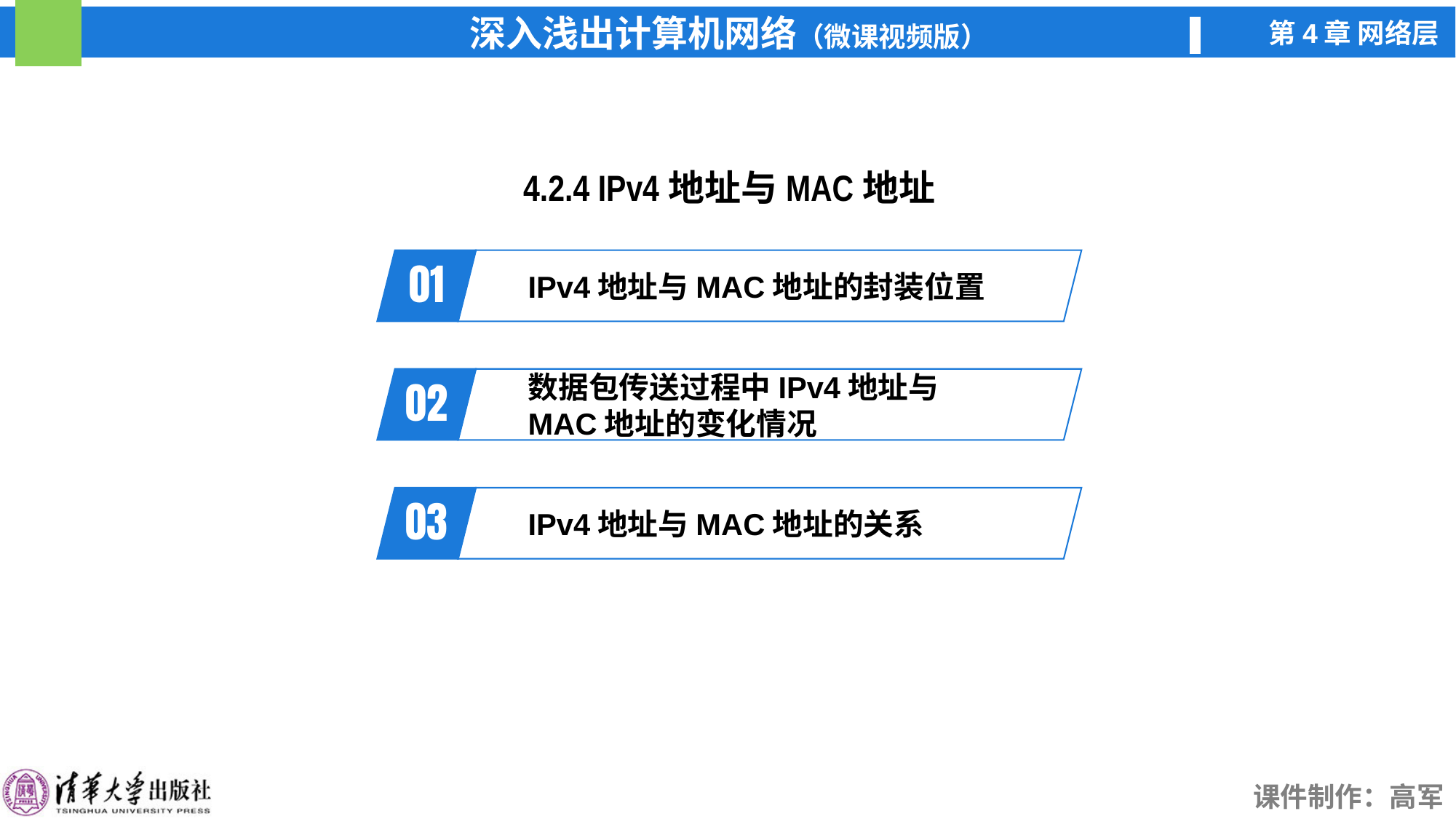

4.2.4 IPv4地址与MAC地址
01
IPv4地址与MAC地址的封装位置
02
数据包传送过程中IPv4地址与MAC地址的变化情况
03
IPv4地址与MAC地址的关系